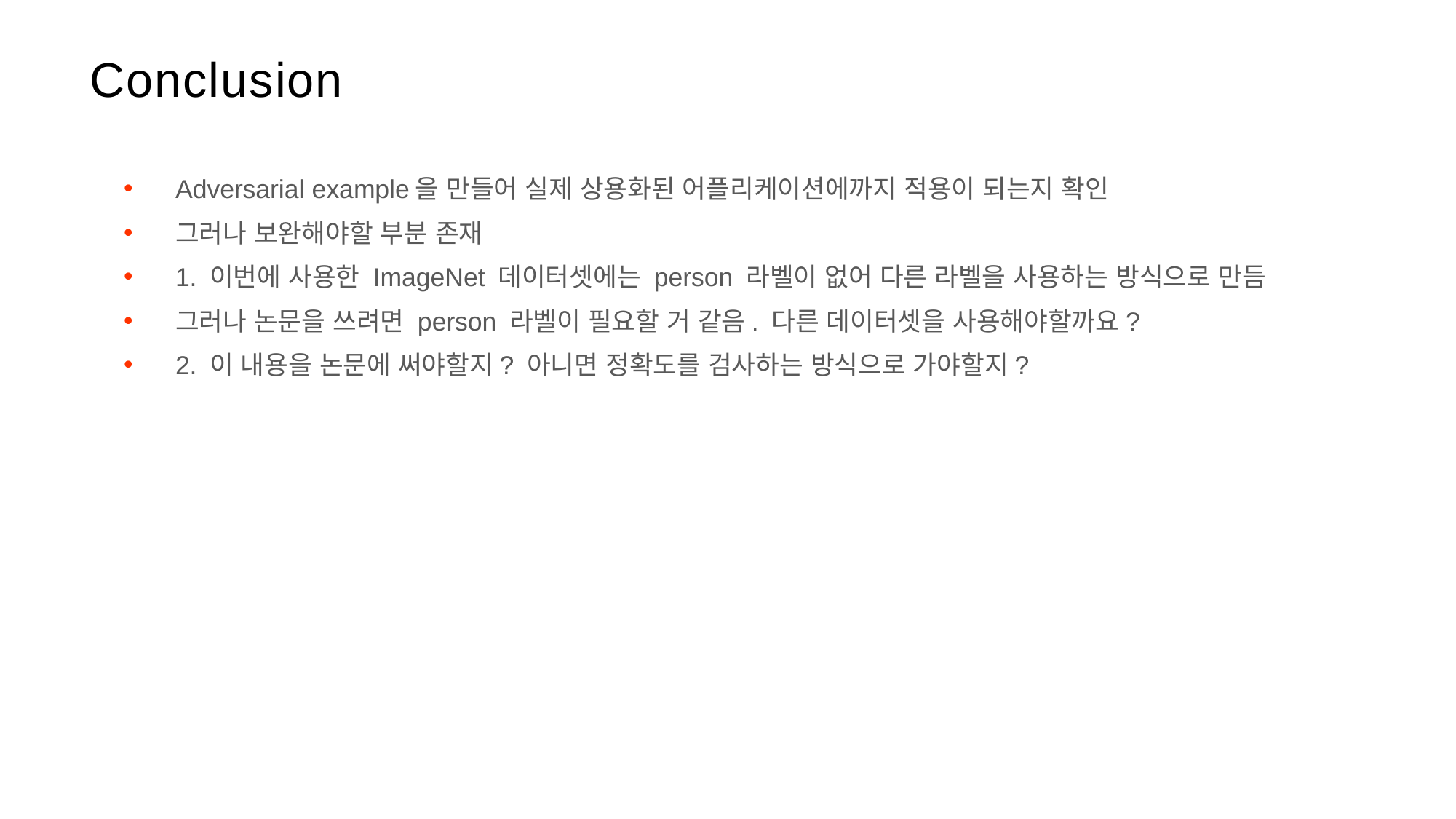

Conclusion
Adversarial example을 만들어 실제 상용화된 어플리케이션에까지 적용이 되는지 확인
그러나 보완해야할 부분 존재
1. 이번에 사용한 ImageNet 데이터셋에는 person 라벨이 없어 다른 라벨을 사용하는 방식으로 만듬
그러나 논문을 쓰려면 person 라벨이 필요할 거 같음. 다른 데이터셋을 사용해야할까요?
2. 이 내용을 논문에 써야할지? 아니면 정확도를 검사하는 방식으로 가야할지?